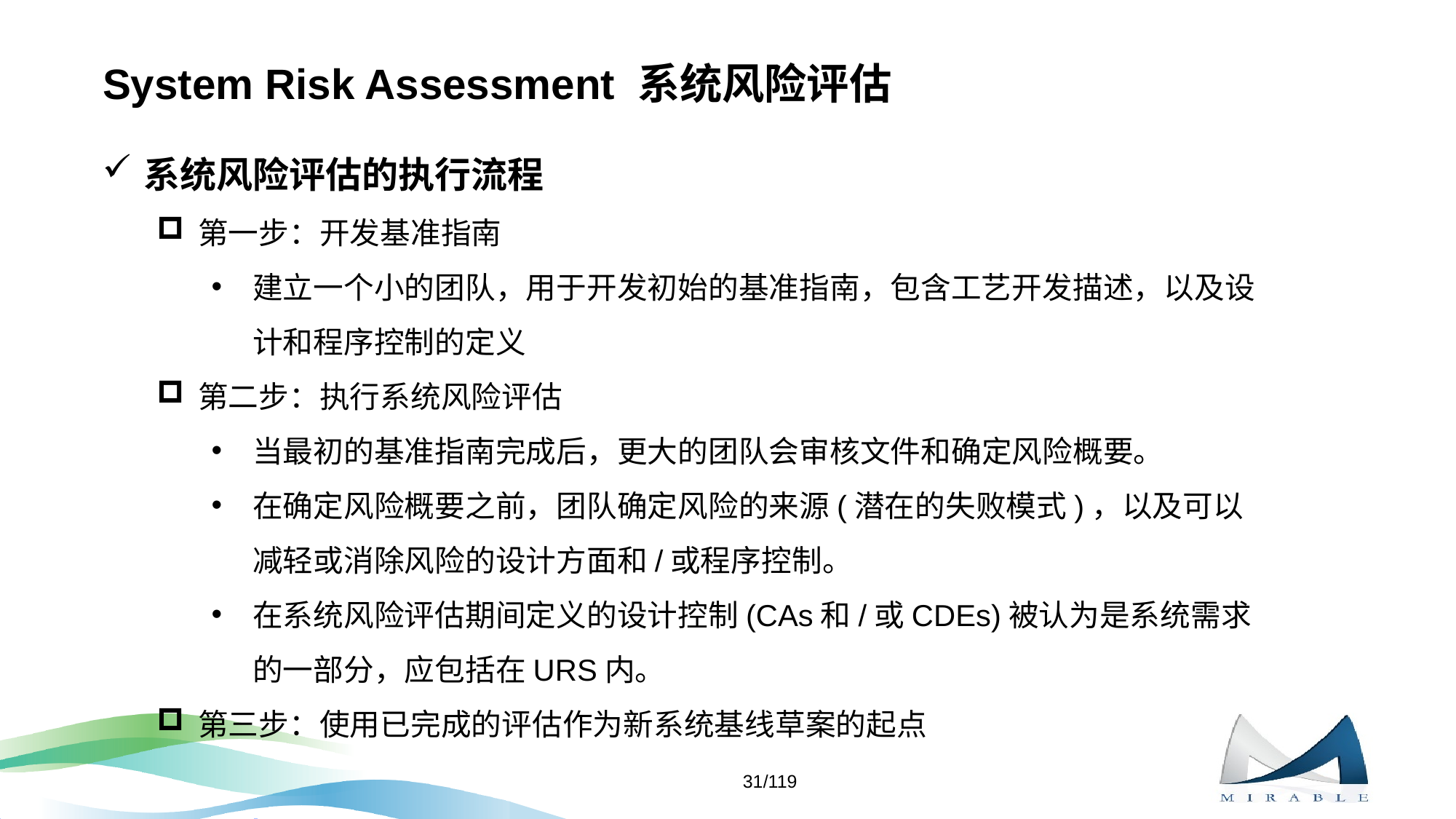

# System Risk Assessment 系统风险评估
系统风险评估的执行流程
第一步：开发基准指南
建立一个小的团队，用于开发初始的基准指南，包含工艺开发描述，以及设计和程序控制的定义
第二步：执行系统风险评估
当最初的基准指南完成后，更大的团队会审核文件和确定风险概要。
在确定风险概要之前，团队确定风险的来源(潜在的失败模式)，以及可以减轻或消除风险的设计方面和/或程序控制。
在系统风险评估期间定义的设计控制(CAs和/或CDEs)被认为是系统需求的一部分，应包括在URS内。
第三步：使用已完成的评估作为新系统基线草案的起点
31/119